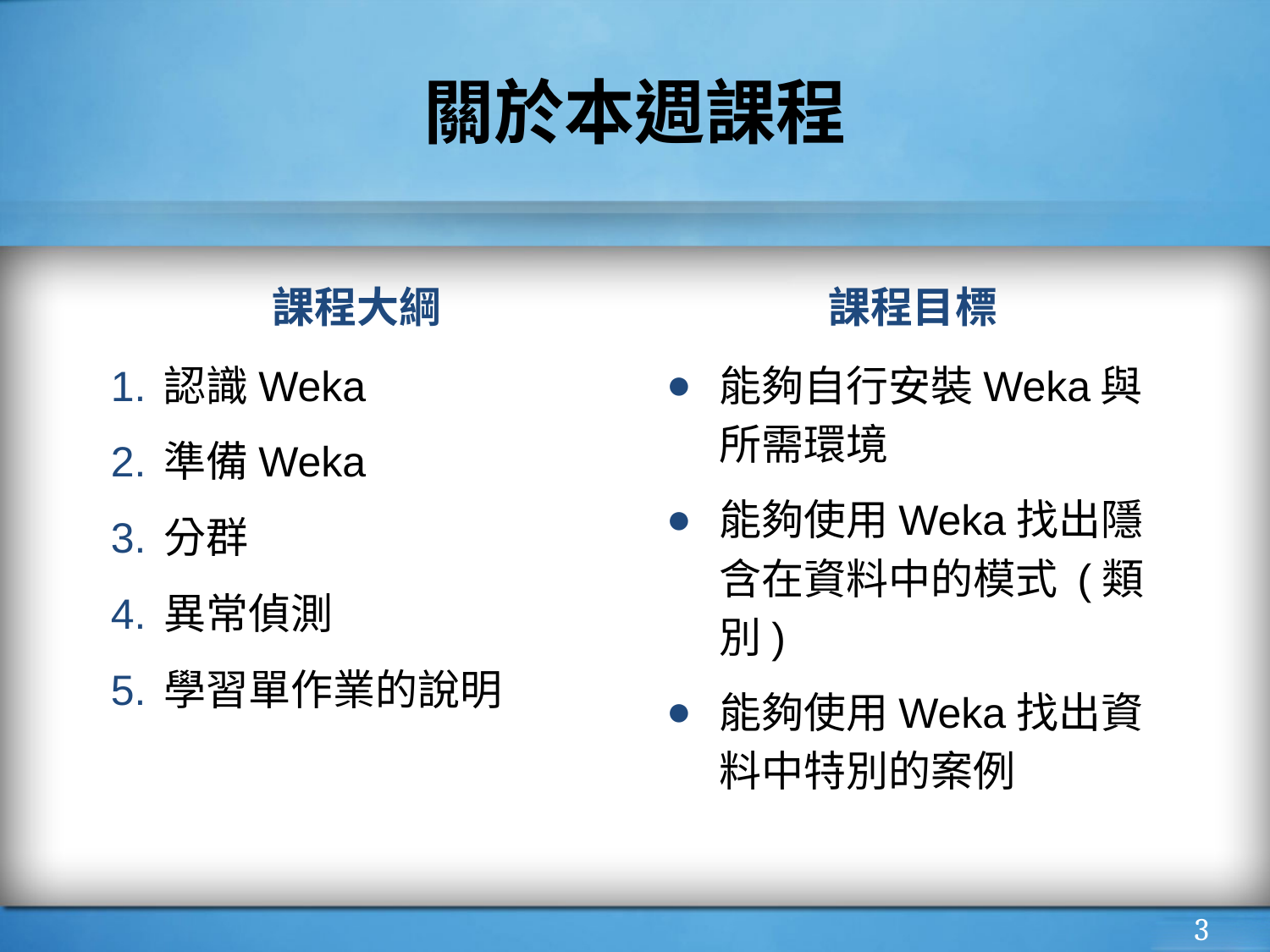

# 關於本週課程
課程大綱
課程目標
認識Weka
準備Weka
分群
異常偵測
學習單作業的說明
能夠自行安裝Weka與所需環境
能夠使用Weka找出隱含在資料中的模式 (類別)
能夠使用Weka找出資料中特別的案例
3